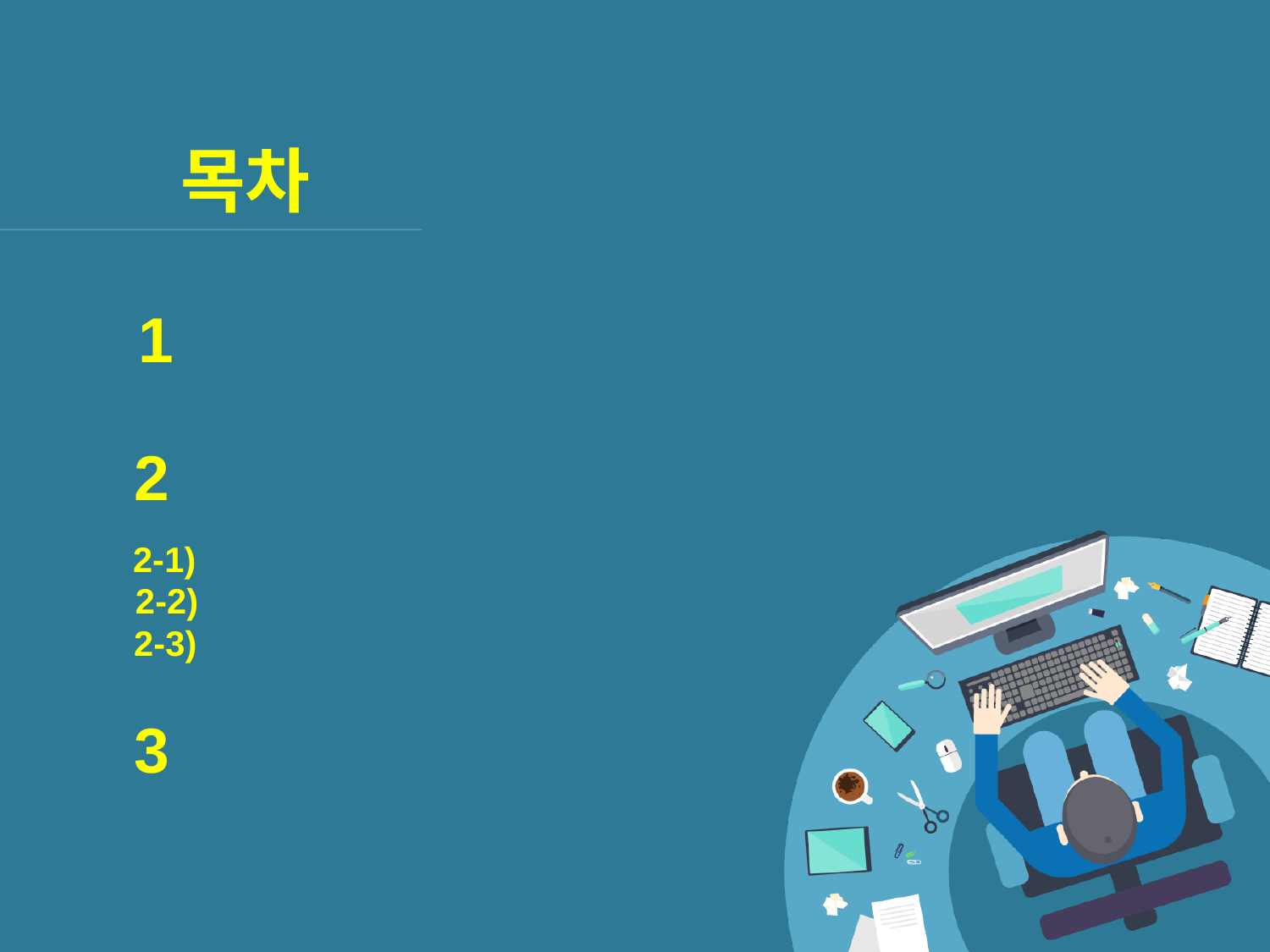

목차
1   프로젝트 목적
2   접근방법
2-1)    데이터 수집
2-2)    텍스트 전처리
2-3)    텍스트 분석
3   분석결과